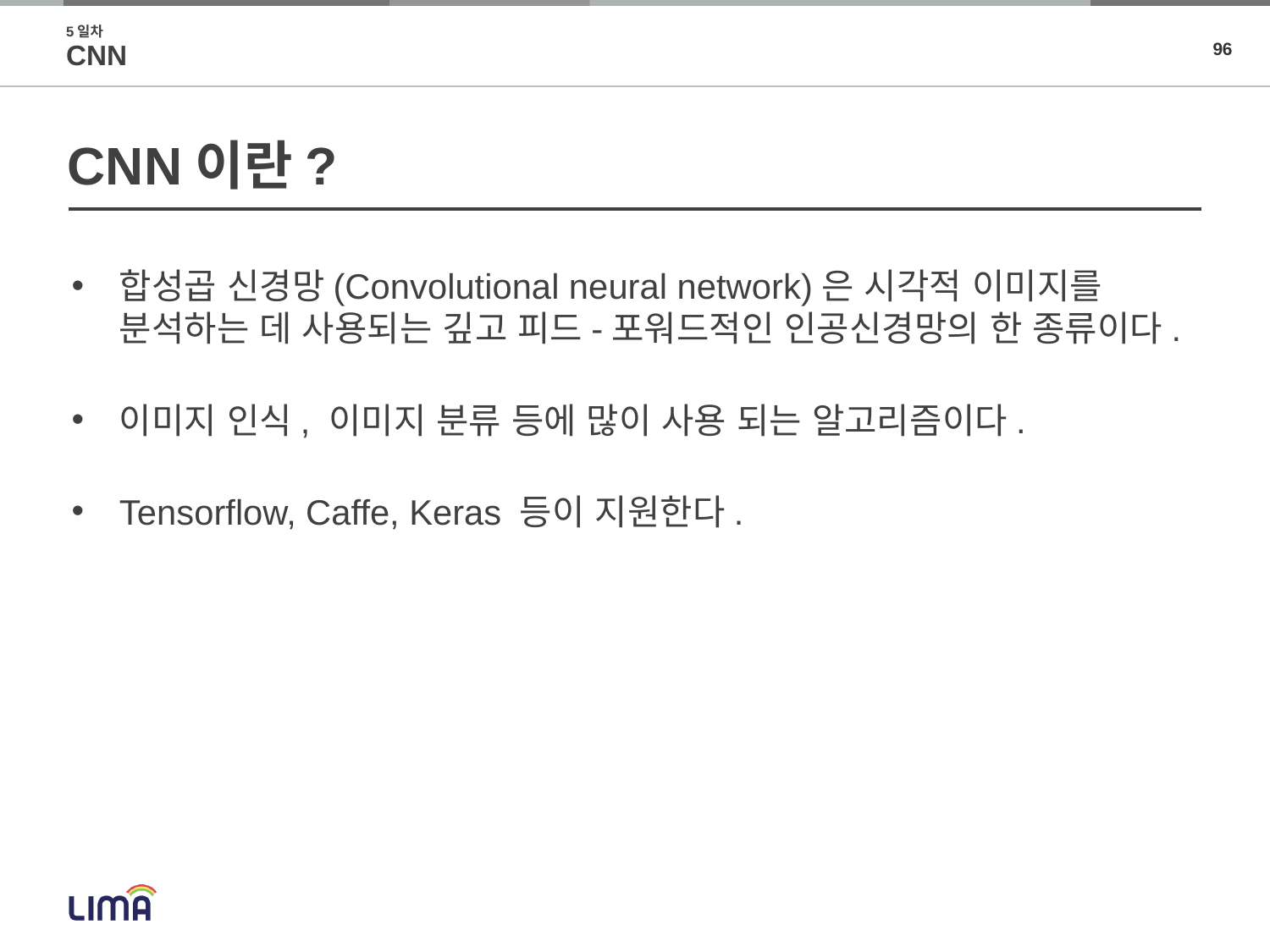

5일차
CNN
# CNN이란?
합성곱 신경망(Convolutional neural network)은 시각적 이미지를 분석하는 데 사용되는 깊고 피드-포워드적인 인공신경망의 한 종류이다.
이미지 인식, 이미지 분류 등에 많이 사용 되는 알고리즘이다.
Tensorflow, Caffe, Keras 등이 지원한다.